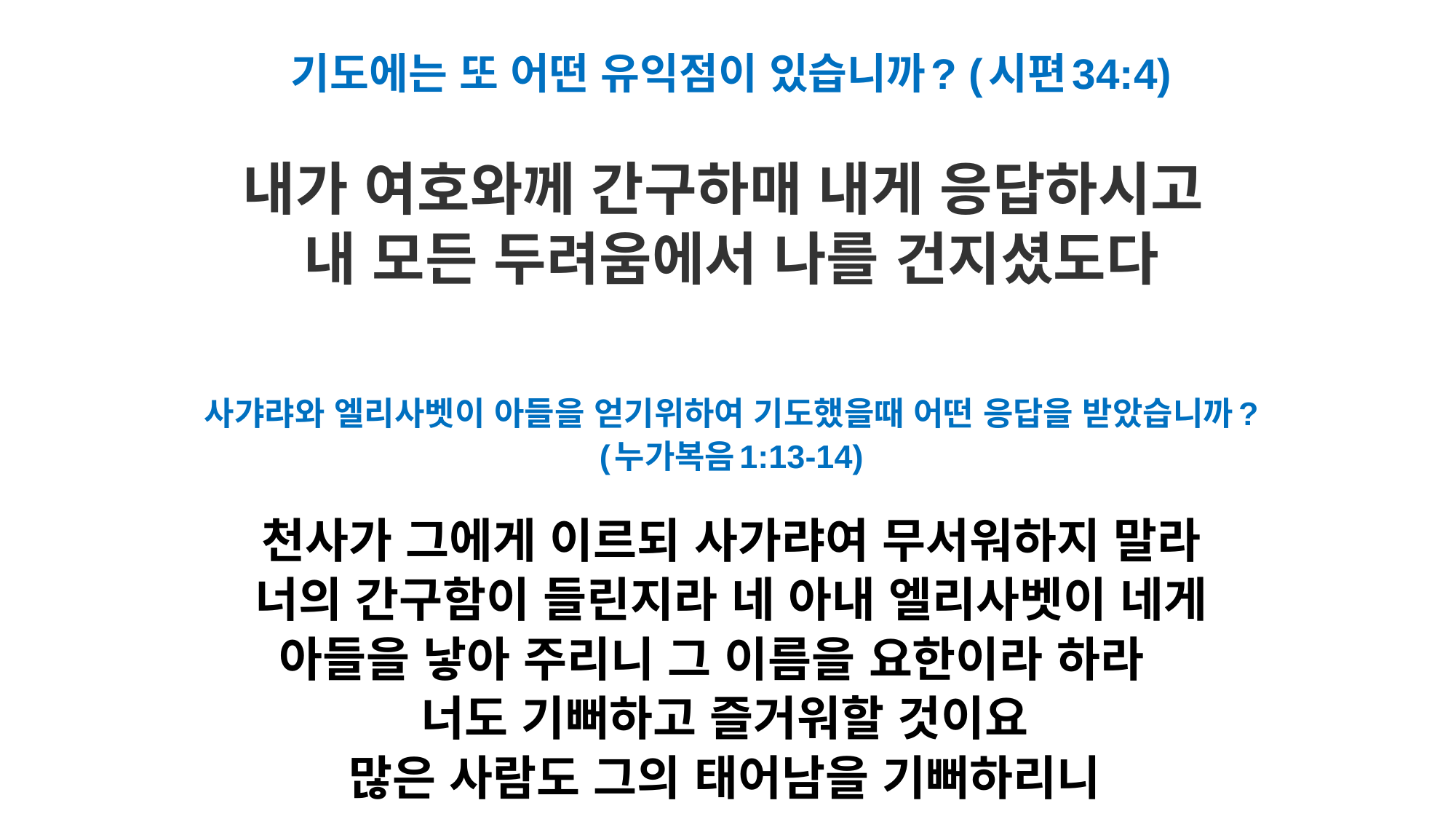

기도에는 또 어떤 유익점이 있습니까? (시편34:4)

내가 여호와께 간구하매 내게 응답하시고
내 모든 두려움에서 나를 건지셨도다

사갸랴와 엘리사벳이 아들을 얻기위하여 기도했을때 어떤 응답을 받았습니까?
(누가복음1:13-14)

천사가 그에게 이르되 사가랴여 무서워하지 말라
너의 간구함이 들린지라 네 아내 엘리사벳이 네게
아들을 낳아 주리니 그 이름을 요한이라 하라
너도 기뻐하고 즐거워할 것이요
많은 사람도 그의 태어남을 기뻐하리니